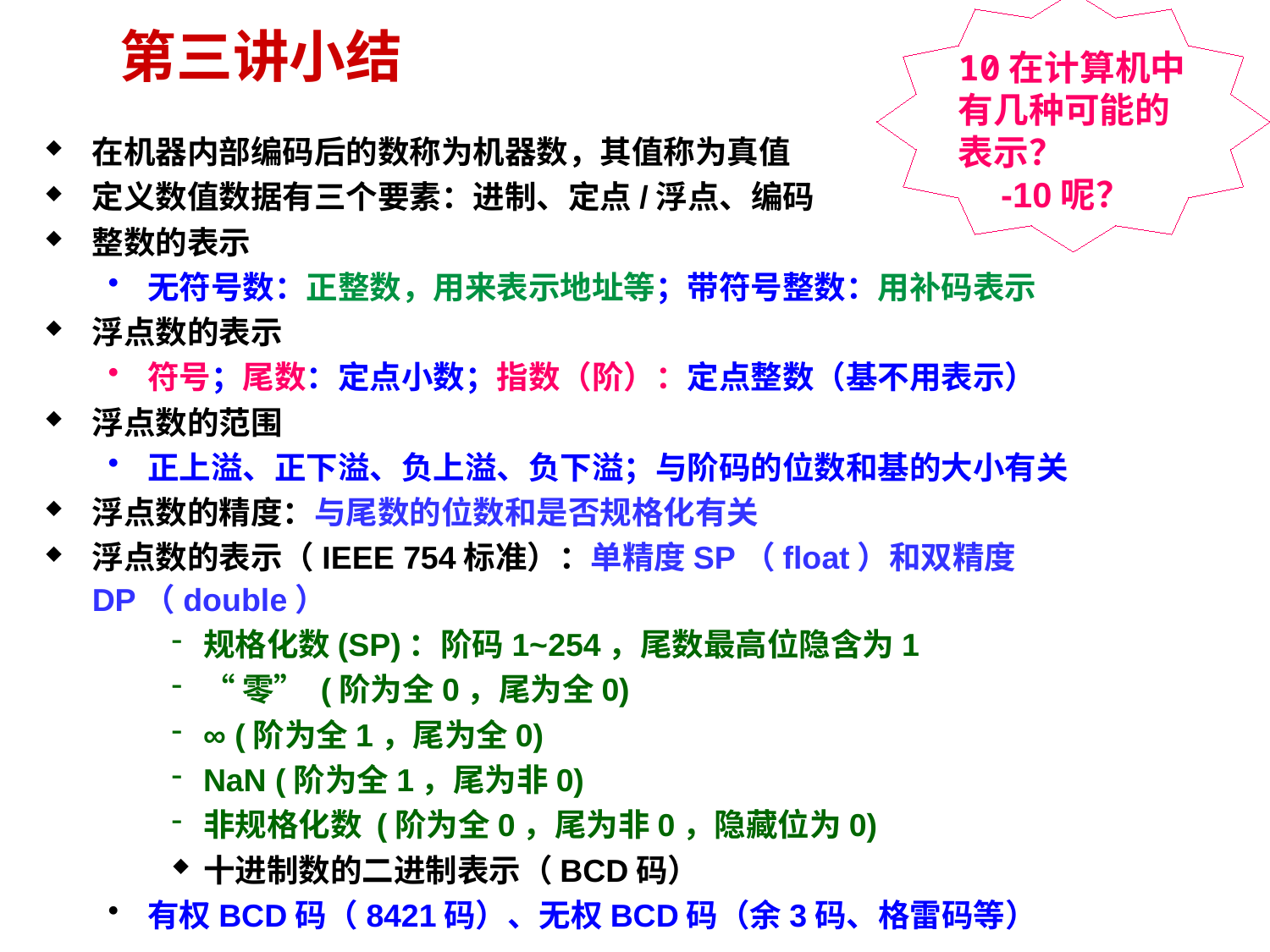

10在计算机中有几种可能的表示？
  -10呢？
# 第三讲小结
在机器内部编码后的数称为机器数，其值称为真值
定义数值数据有三个要素：进制、定点/浮点、编码
整数的表示
无符号数：正整数，用来表示地址等；带符号整数：用补码表示
浮点数的表示
符号；尾数：定点小数；指数（阶）：定点整数（基不用表示）
浮点数的范围
正上溢、正下溢、负上溢、负下溢；与阶码的位数和基的大小有关
浮点数的精度：与尾数的位数和是否规格化有关
浮点数的表示（IEEE 754标准）：单精度SP（float）和双精度DP（double）
规格化数(SP)：阶码1~254，尾数最高位隐含为1
“零” (阶为全0，尾为全0)
∞ (阶为全1，尾为全0)
NaN (阶为全1，尾为非0)
非规格化数 (阶为全0，尾为非0，隐藏位为0)
十进制数的二进制表示（BCD码）
有权BCD码（8421码）、无权BCD码（余3码、格雷码等）